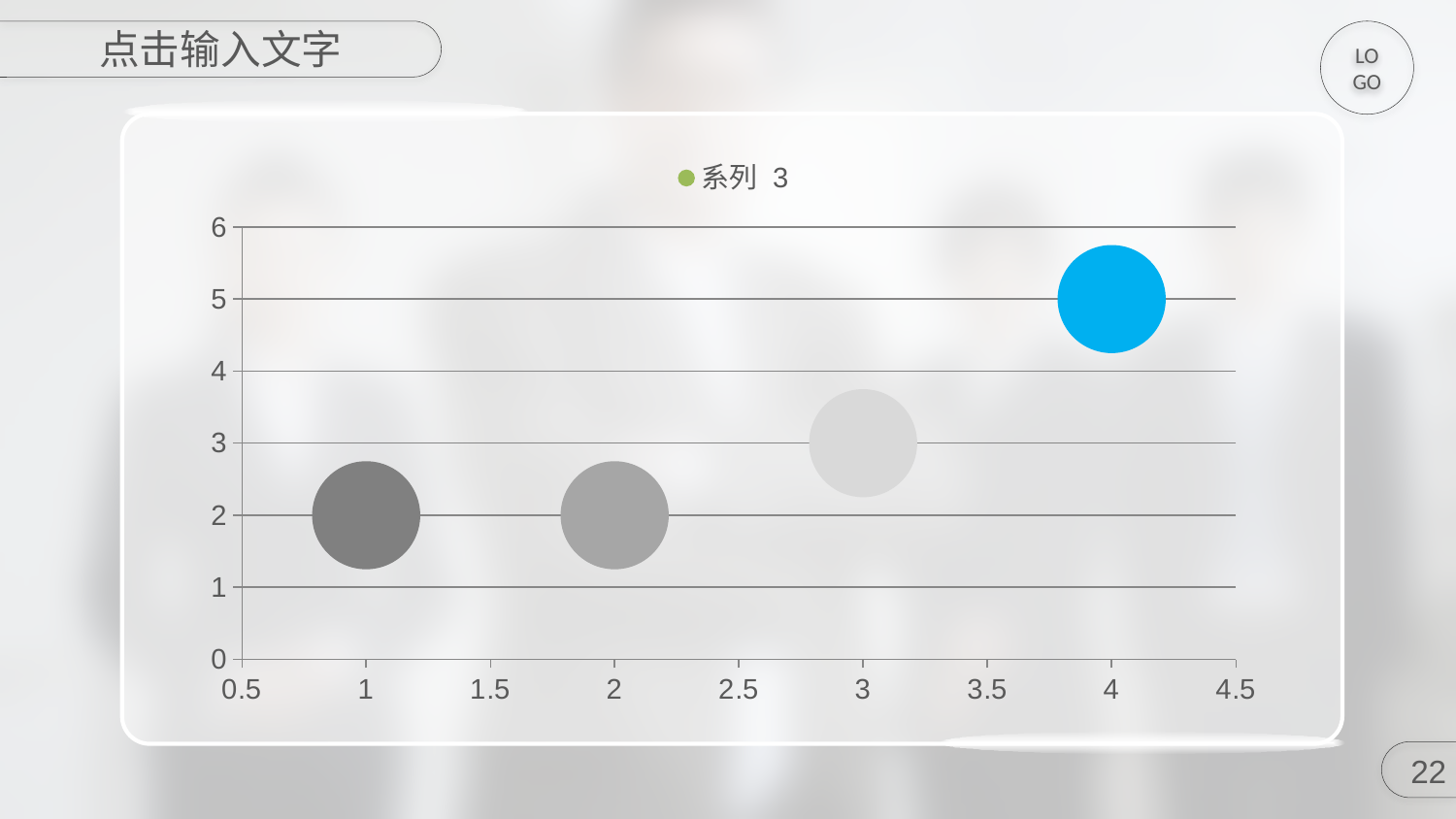

点击输入文字

LOGO

### Chart

| Category | 系列 3 |
|---|---|